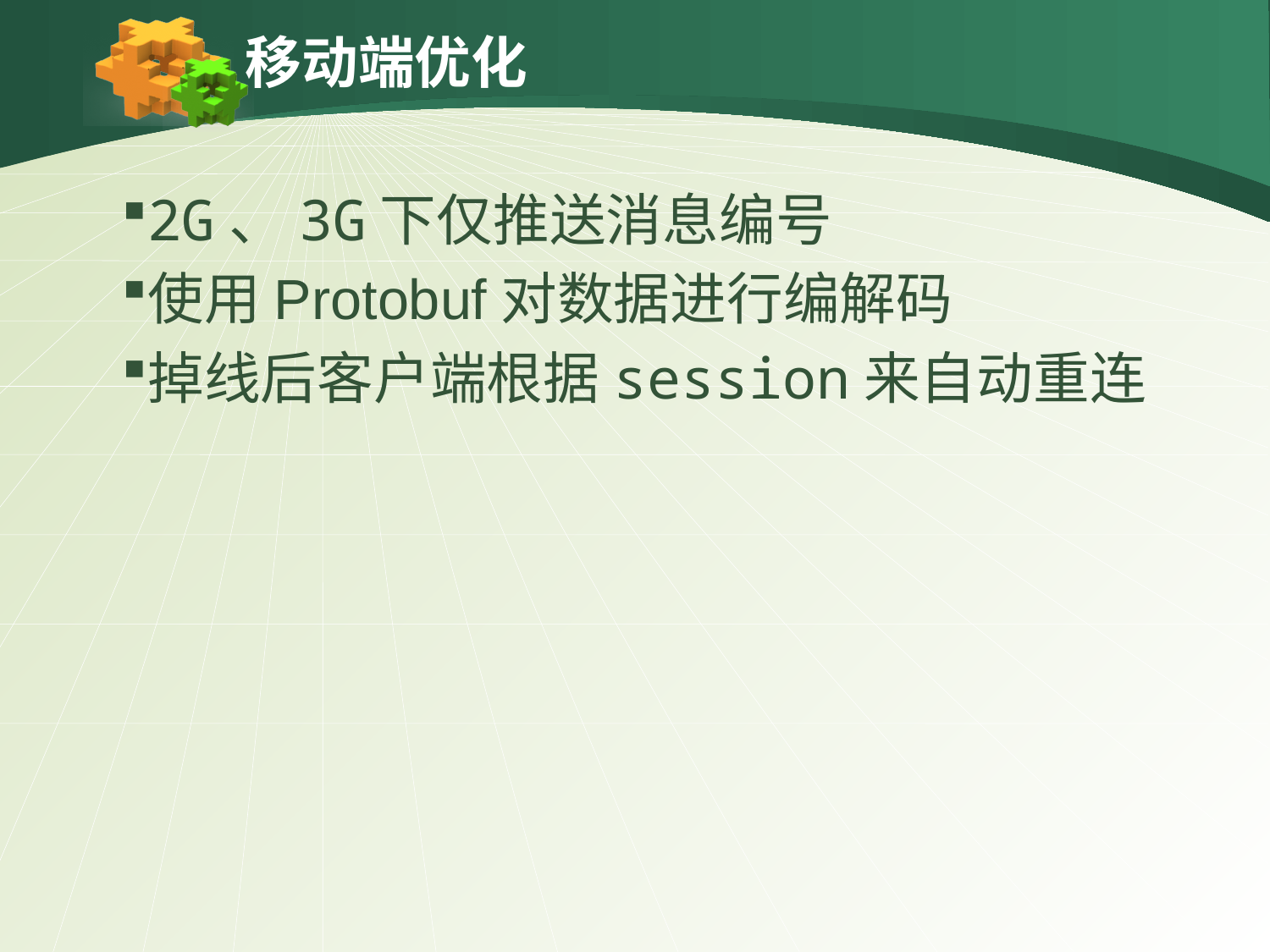

移动端优化
2G、3G下仅推送消息编号
使用Protobuf对数据进行编解码
掉线后客户端根据session来自动重连